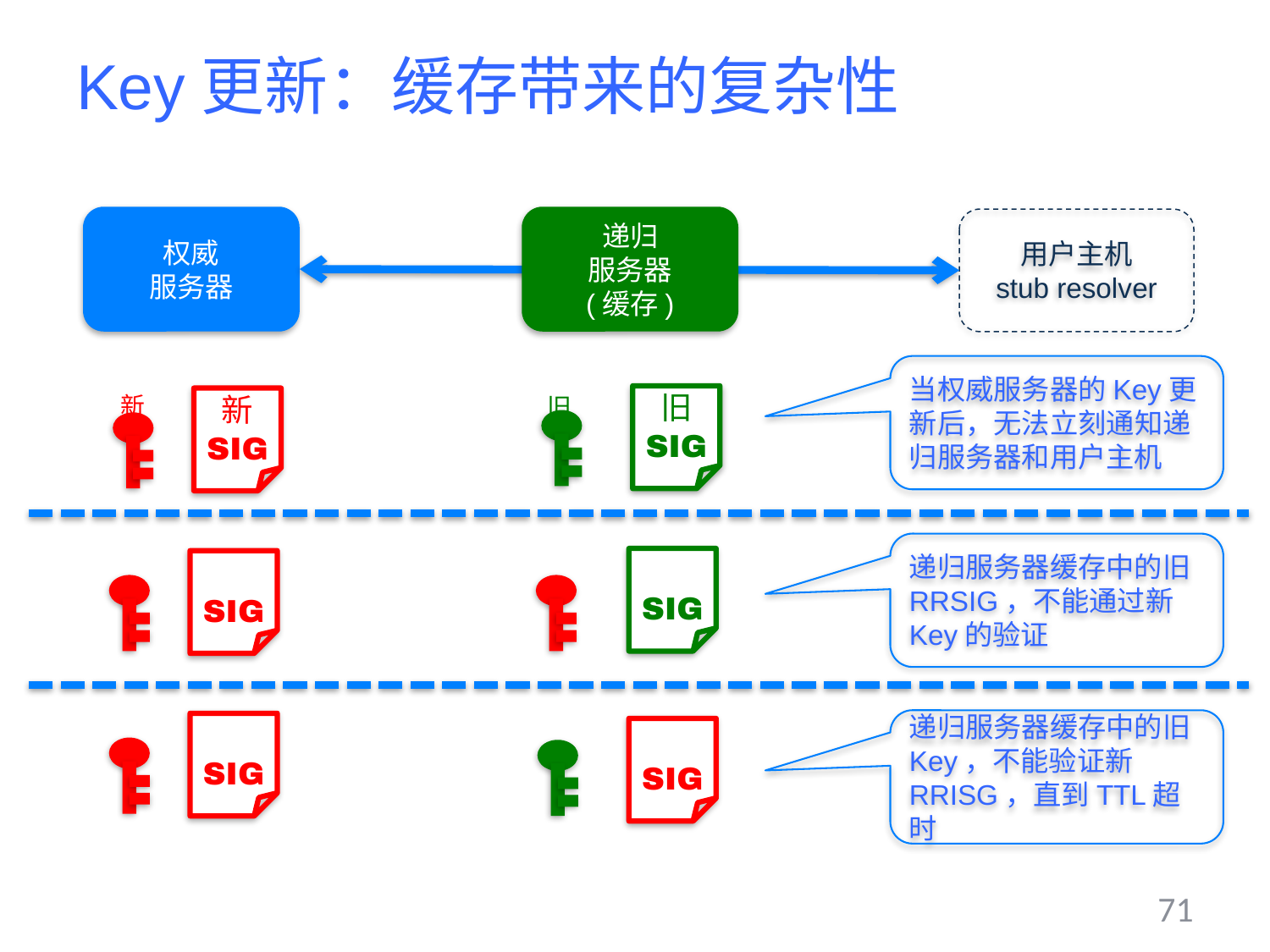

# Key更新：缓存带来的复杂性
权威
服务器
递归
服务器
(缓存)
用户主机
stub resolver
新
当权威服务器的Key更新后，无法立刻通知递归服务器和用户主机
旧
旧
SIG
新
SIG

递归服务器缓存中的旧RRSIG，不能通过新Key的验证

SIG

SIG

递归服务器缓存中的旧Key，不能验证新RRISG，直到TTL超时

SIG

SIG

71